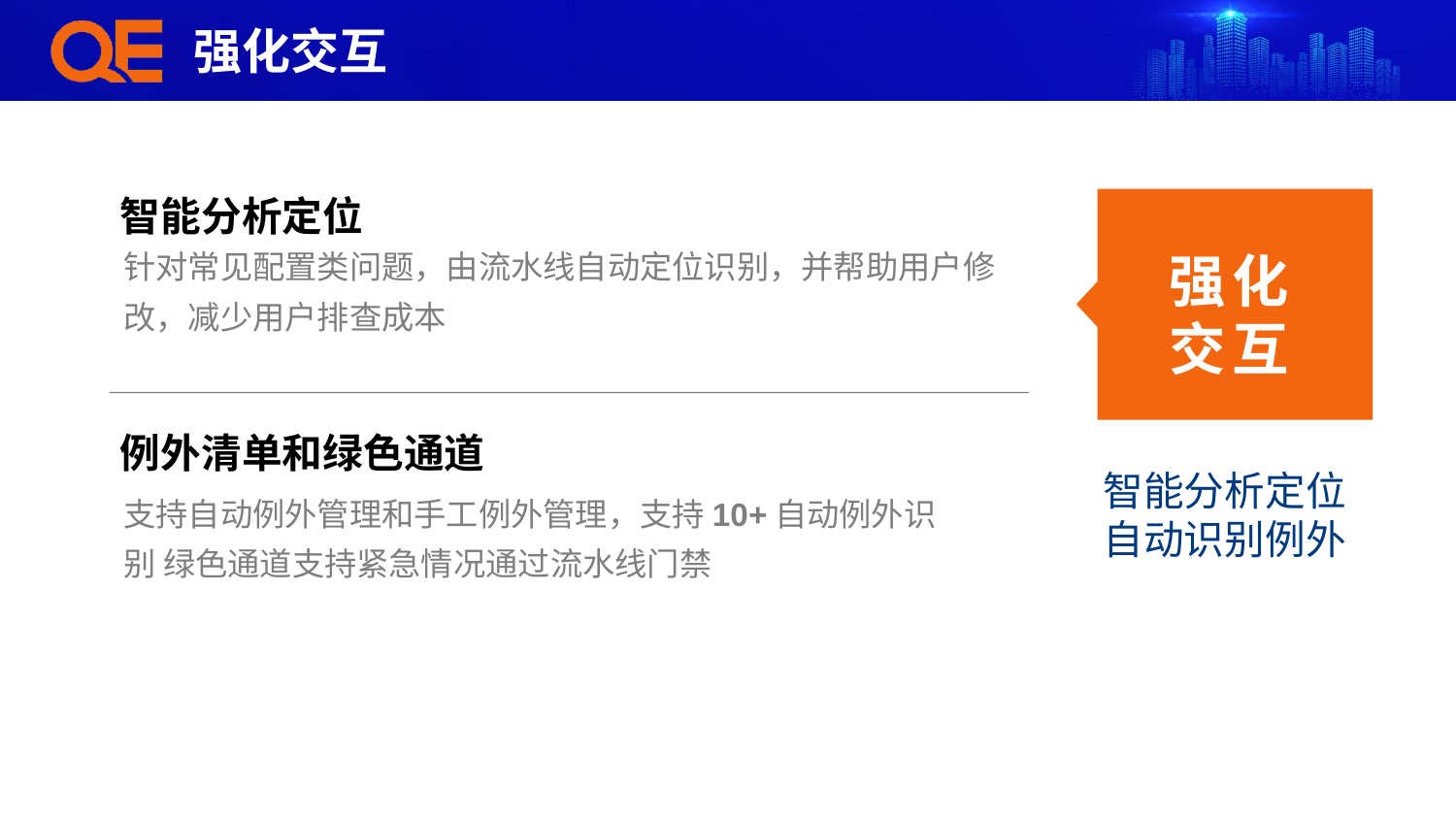

# 强化交互
智能分析定位
针对常见配置类问题，由流水线自动定位识别，并帮助用户修
改，减少用户排查成本

强化 交互

例外清单和绿色通道
支持自动例外管理和手工例外管理，支持10+自动例外识别 绿色通道支持紧急情况通过流水线门禁
智能分析定位 自动识别例外